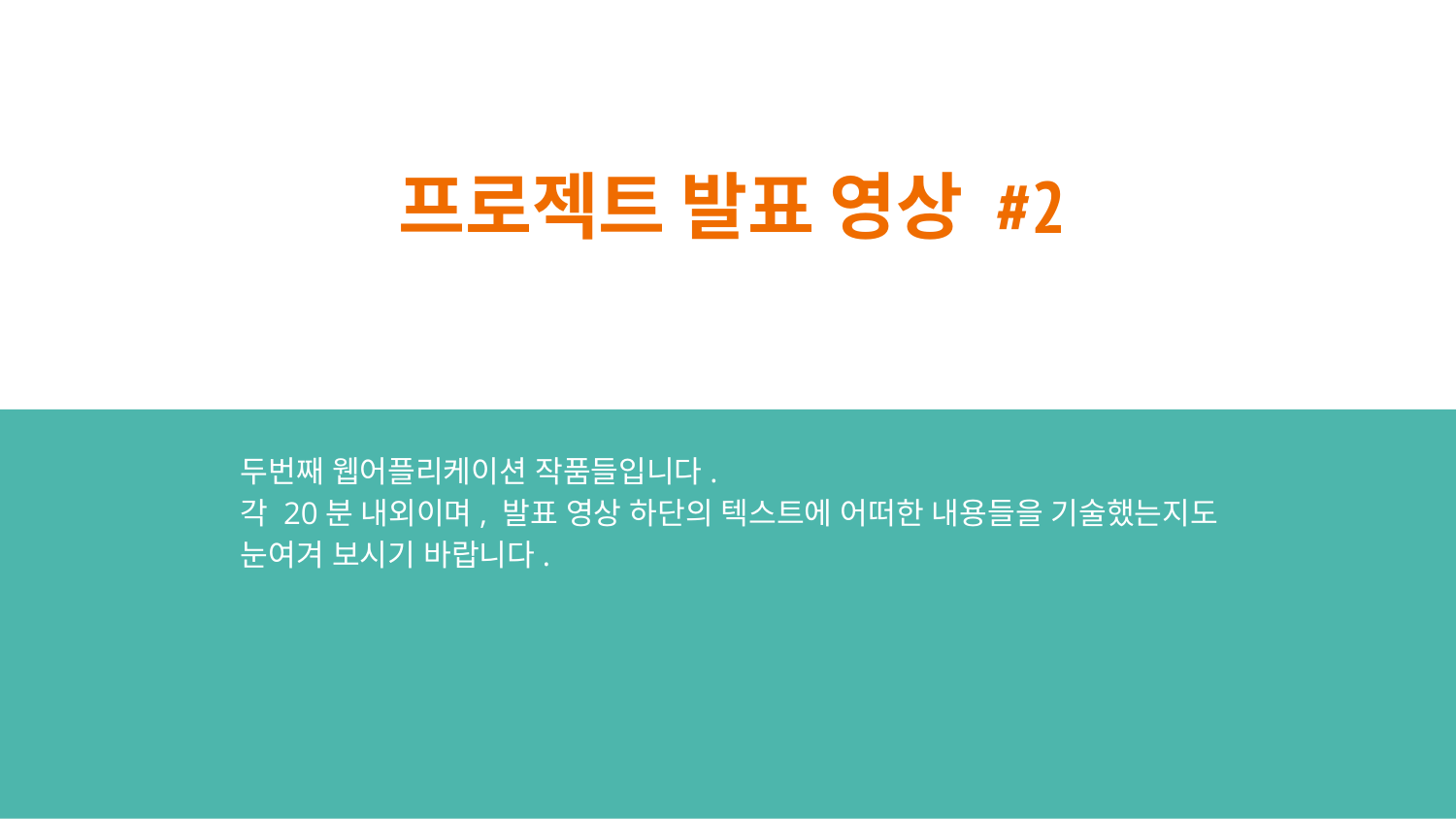

# 프로젝트 발표 영상 #2
두번째 웹어플리케이션 작품들입니다.
각 20분 내외이며, 발표 영상 하단의 텍스트에 어떠한 내용들을 기술했는지도 눈여겨 보시기 바랍니다.